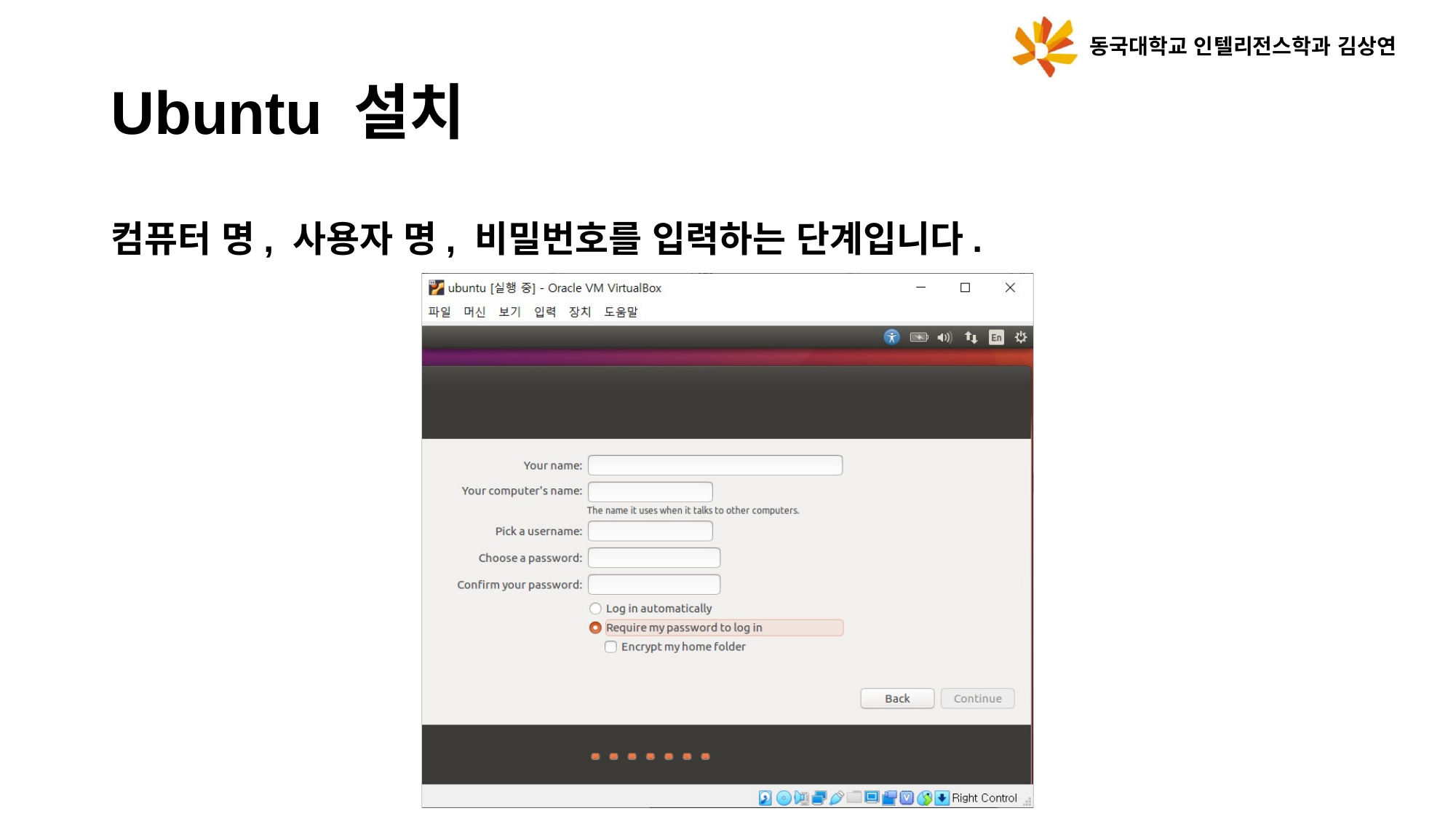

동국대학교 인텔리전스학과 김상연
Ubuntu 설치
컴퓨터 명, 사용자 명, 비밀번호를 입력하는 단계입니다.